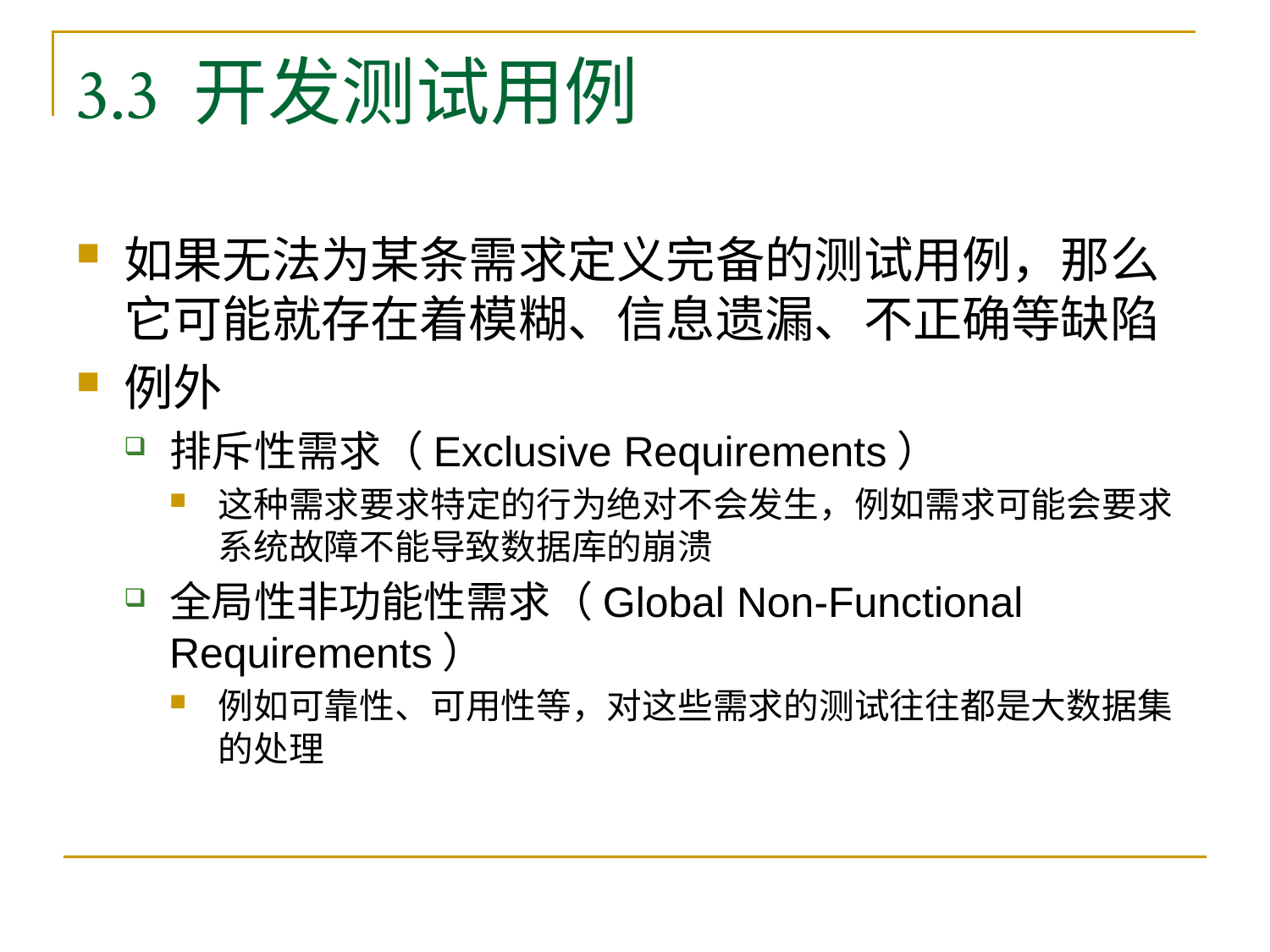

# 3.3 开发测试用例
如果无法为某条需求定义完备的测试用例，那么它可能就存在着模糊、信息遗漏、不正确等缺陷
例外
排斥性需求（Exclusive Requirements）
这种需求要求特定的行为绝对不会发生，例如需求可能会要求系统故障不能导致数据库的崩溃
全局性非功能性需求（Global Non-Functional Requirements）
例如可靠性、可用性等，对这些需求的测试往往都是大数据集的处理